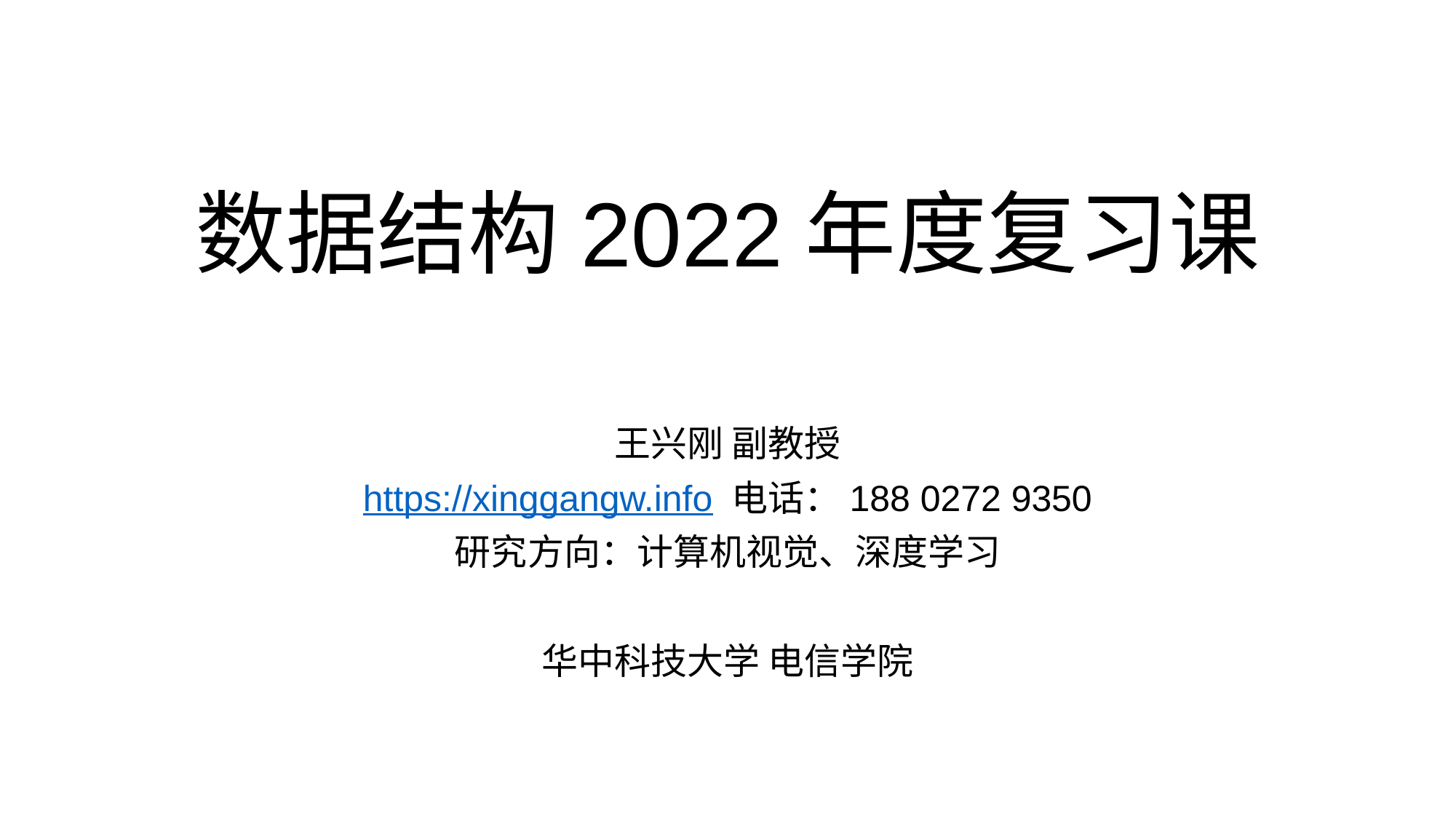

# 数据结构2022年度复习课

王兴刚 副教授
https://xinggangw.info 电话：188 0272 9350
研究方向：计算机视觉、深度学习

华中科技大学 电信学院